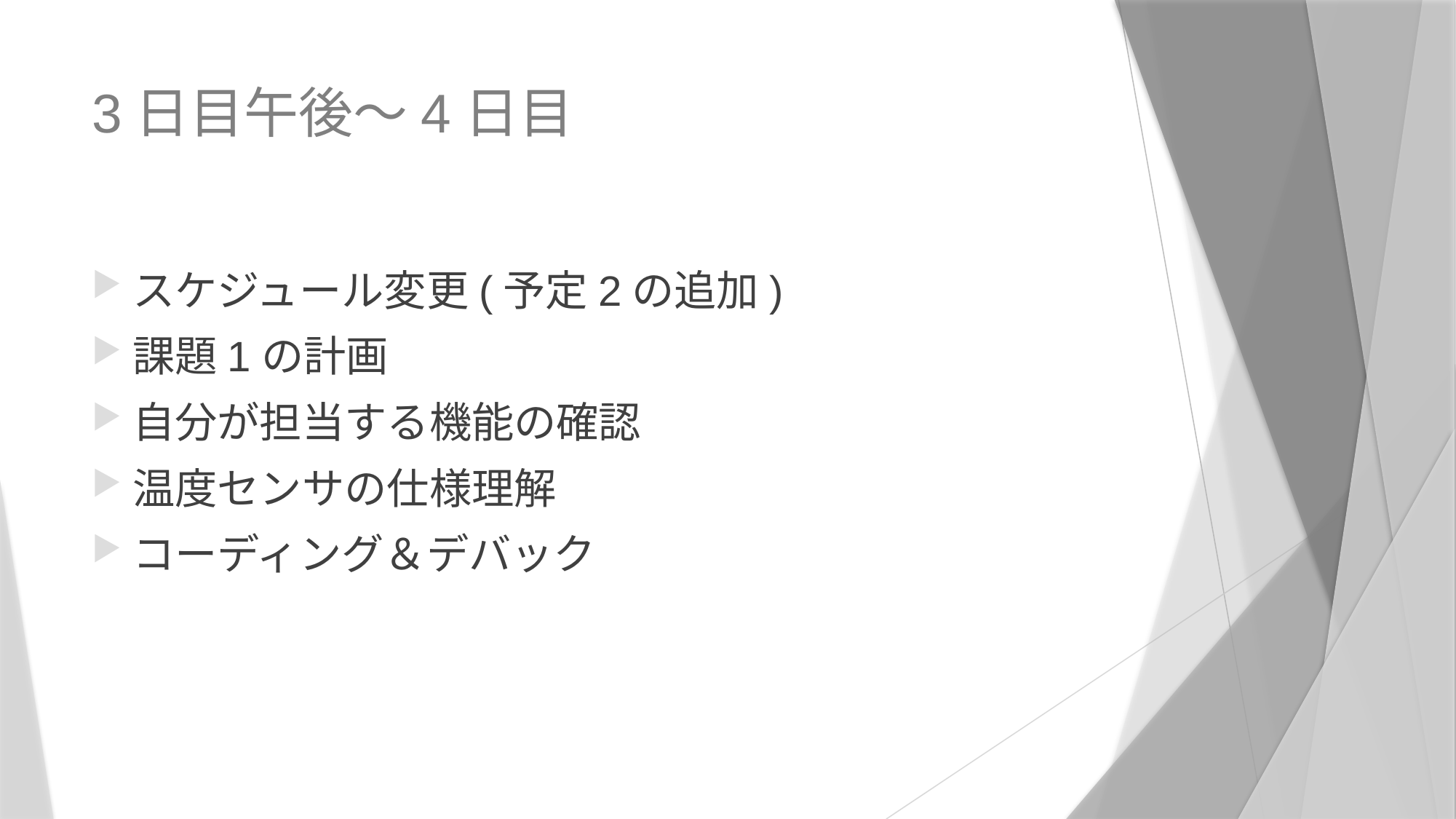

# 3日目午後～4日目
スケジュール変更(予定2の追加)
課題1の計画
自分が担当する機能の確認
温度センサの仕様理解
コーディング＆デバック